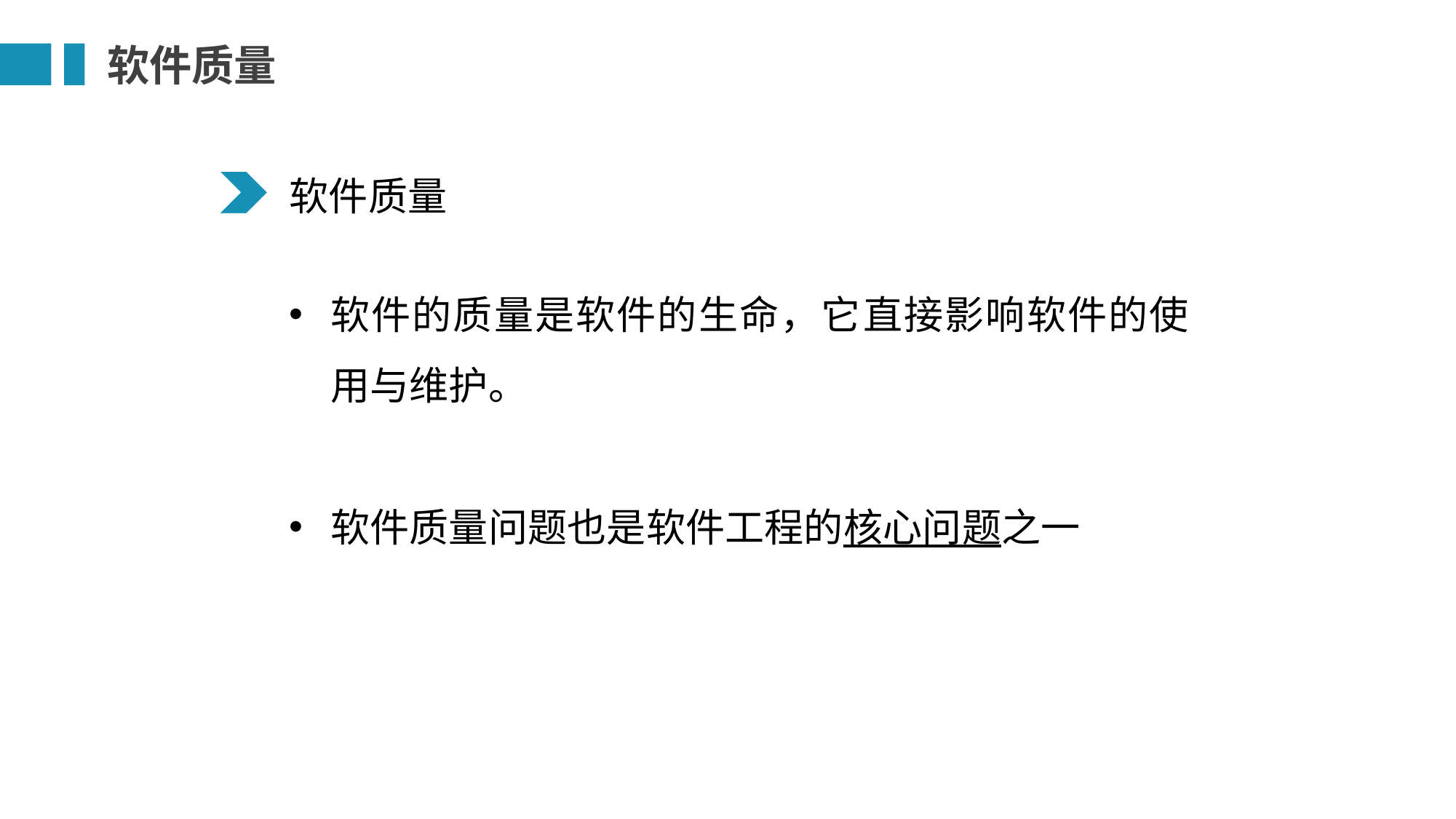

软件质量

软件质量

软件的质量是软件的生命，它直接影响软件的使用与维护。

软件质量问题也是软件工程的核心问题之一
41